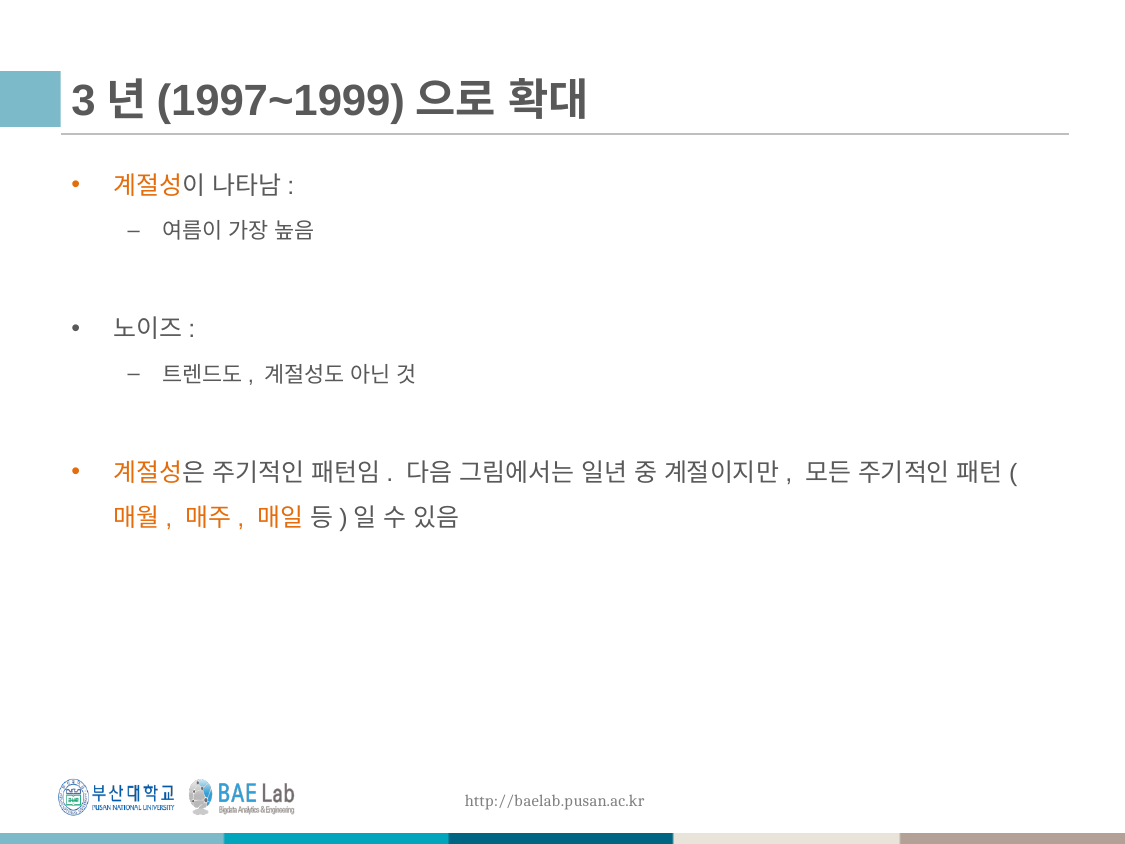

# 3년(1997~1999)으로 확대
계절성이 나타남:
여름이 가장 높음

노이즈:
트렌드도, 계절성도 아닌 것

계절성은 주기적인 패턴임. 다음 그림에서는 일년 중 계절이지만, 모든 주기적인 패턴(매월, 매주, 매일 등)일 수 있음